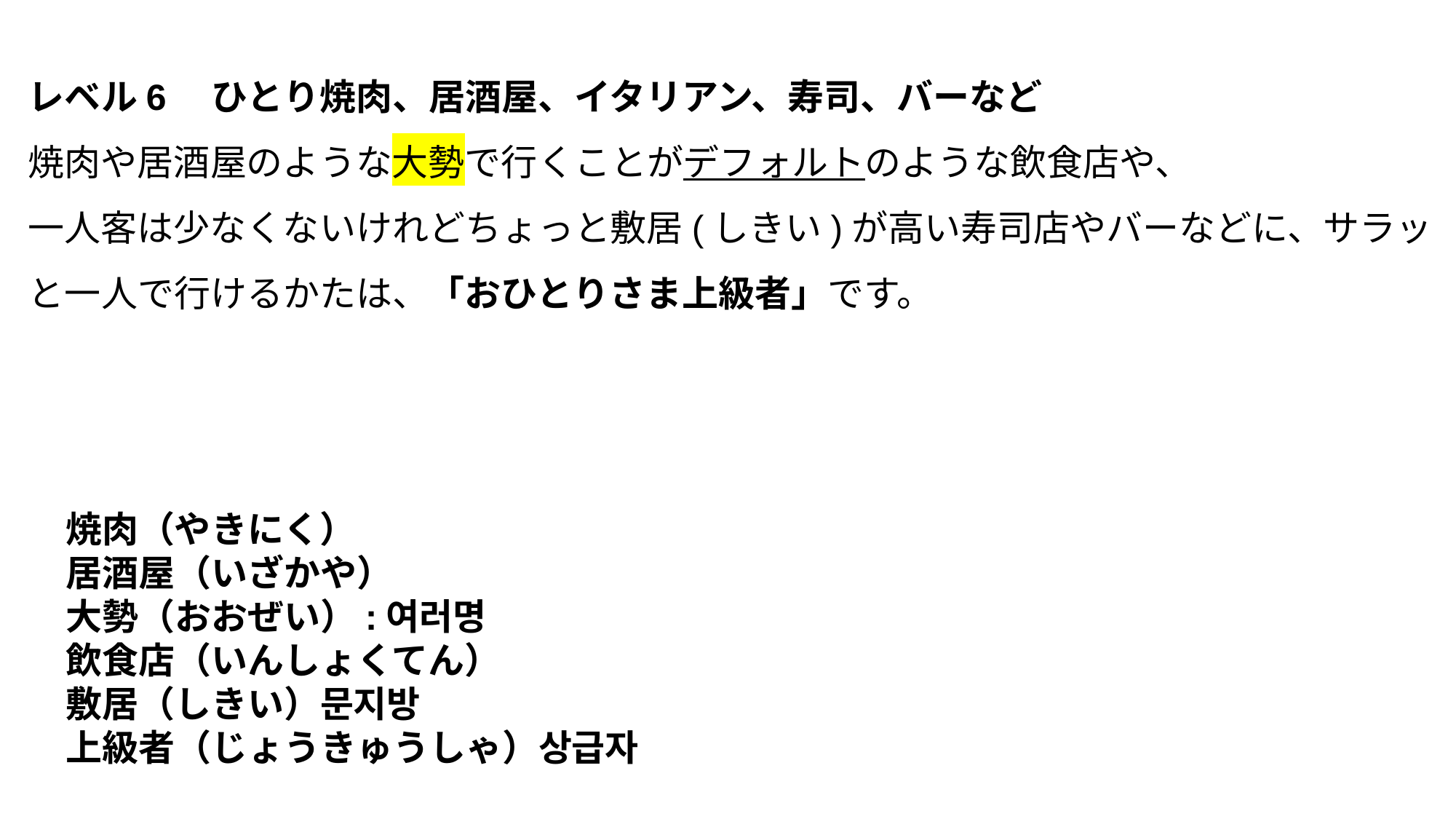

レベル6　ひとり焼肉、居酒屋、イタリアン、寿司、バーなど
焼肉や居酒屋のような大勢で行くことがデフォルトのような飲食店や、
一人客は少なくないけれどちょっと敷居(しきい)が高い寿司店やバーなどに、サラッと一人で行けるかたは、「おひとりさま上級者」です。
焼肉（やきにく）
居酒屋（いざかや）
大勢（おおぜい）:여러명
飲食店（いんしょくてん）
敷居（しきい）문지방
上級者（じょうきゅうしゃ）상급자